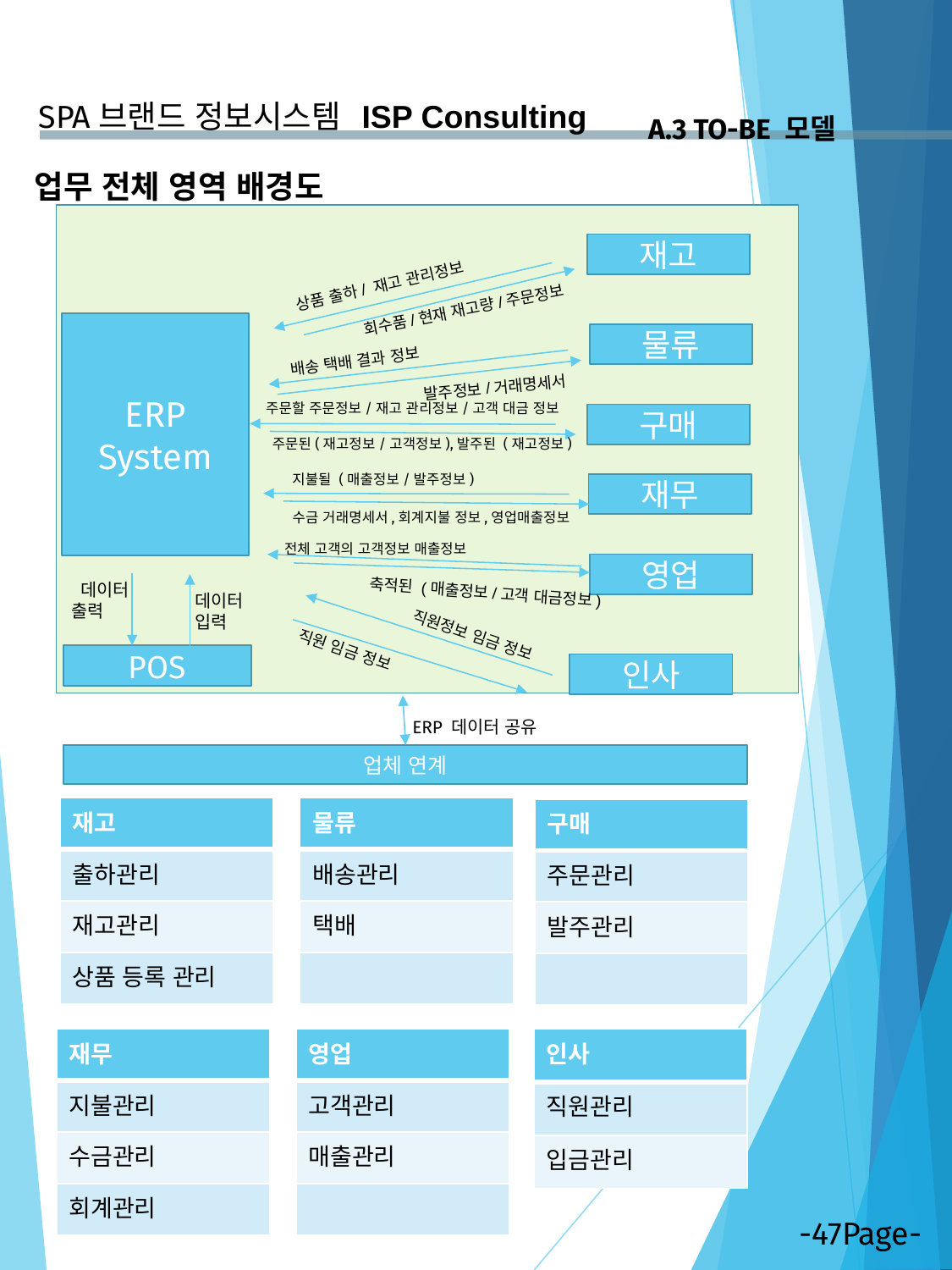

SPA브랜드 정보시스템
ISP Consulting
A.3 TO-BE 모델
업무 전체 영역 배경도

재고
상품 출하/ 재고 관리정보
회수품/현재 재고량/주문정보
ERP System
물류
배송 택배 결과 정보
발주정보/거래명세서
주문할 주문정보/재고 관리정보/고객 대금 정보
구매
주문된(재고정보/고객정보),발주된 (재고정보)
지불될 (매출정보/발주정보)
재무
수금 거래명세서,회계지불 정보,영업매출정보
전체 고객의 고객정보 매출정보
영업
 데이터 출력
축적된 (매출정보/고객 대금정보)
데이터 입력
직원정보 임금 정보
POS
인사
직원 임금 정보
ERP 데이터 공유
업체 연계
| 재고 |
| --- |
| 출하관리 |
| 재고관리 |
| 상품 등록 관리 |
| 물류 |
| --- |
| 배송관리 |
| 택배 |
|  |
| 구매 |
| --- |
| 주문관리 |
| 발주관리 |
|  |
| 외부 업체 연계 |
| --- |
| 상품 등록 |
| 업체 등록 |
| 인사 |
| --- |
| 직원관리 |
| 입금관리 |
| 재무 |
| --- |
| 지불관리 |
| 수금관리 |
| 회계관리 |
| 영업 |
| --- |
| 고객관리 |
| 매출관리 |
|  |
-47Page-